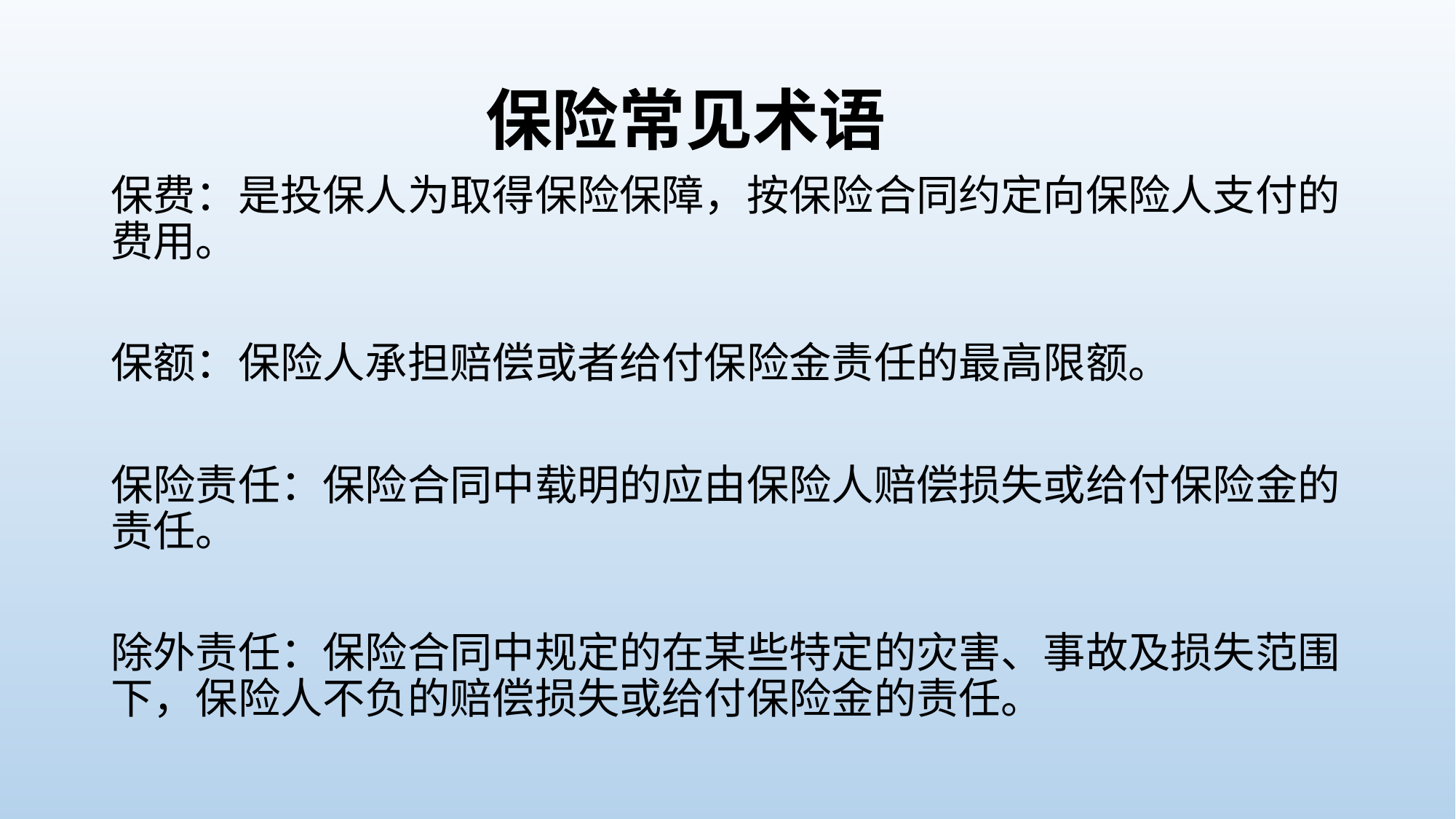

# 保险常见术语
保费：是投保人为取得保险保障，按保险合同约定向保险人支付的费用。

保额：保险人承担赔偿或者给付保险金责任的最高限额。

保险责任：保险合同中载明的应由保险人赔偿损失或给付保险金的责任。

除外责任：保险合同中规定的在某些特定的灾害、事故及损失范围下，保险人不负的赔偿损失或给付保险金的责任。